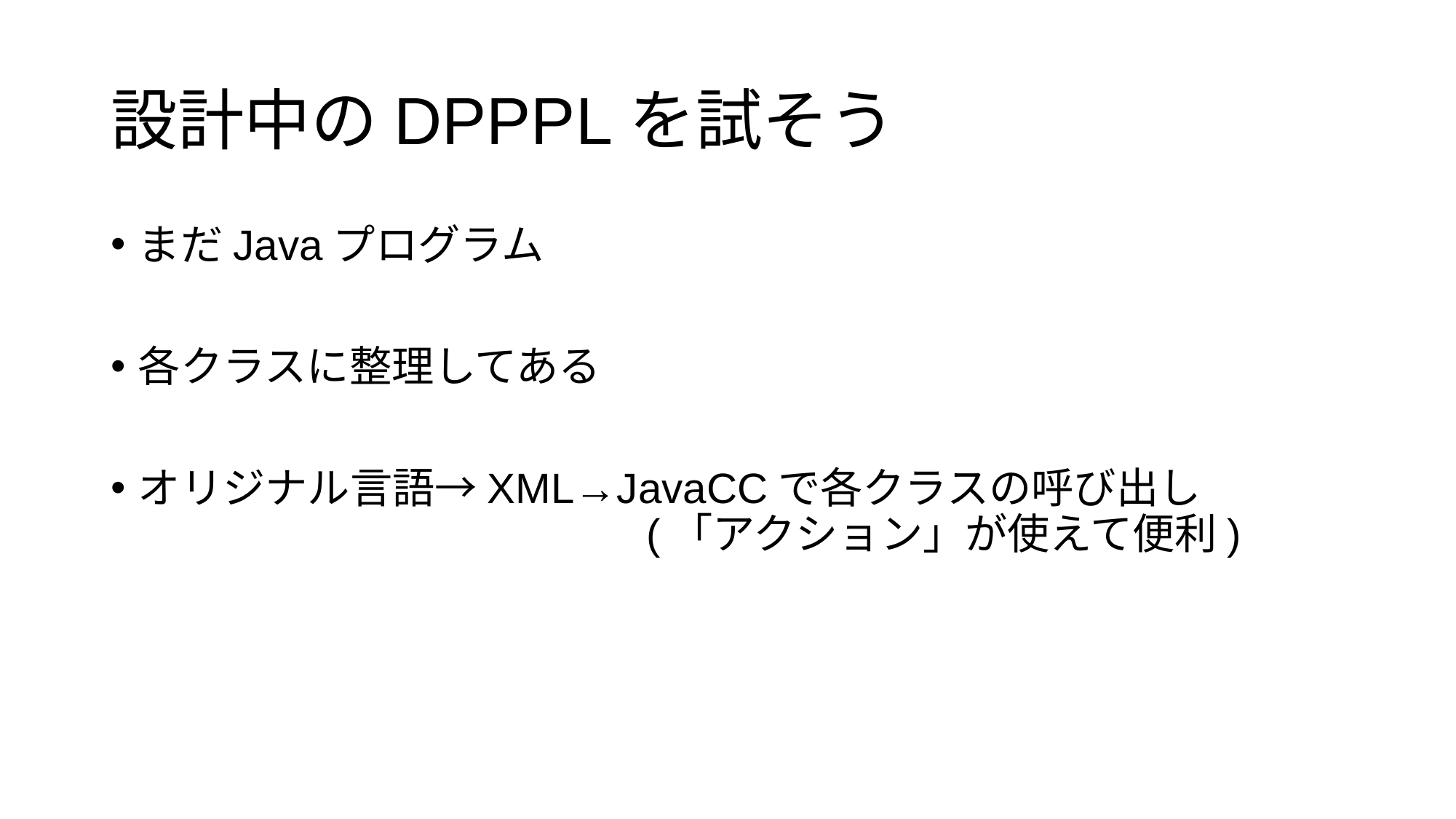

# 設計中のDPPPLを試そう
まだJavaプログラム

各クラスに整理してある

オリジナル言語→XML→JavaCCで各クラスの呼び出し
				　  (「アクション」が使えて便利)